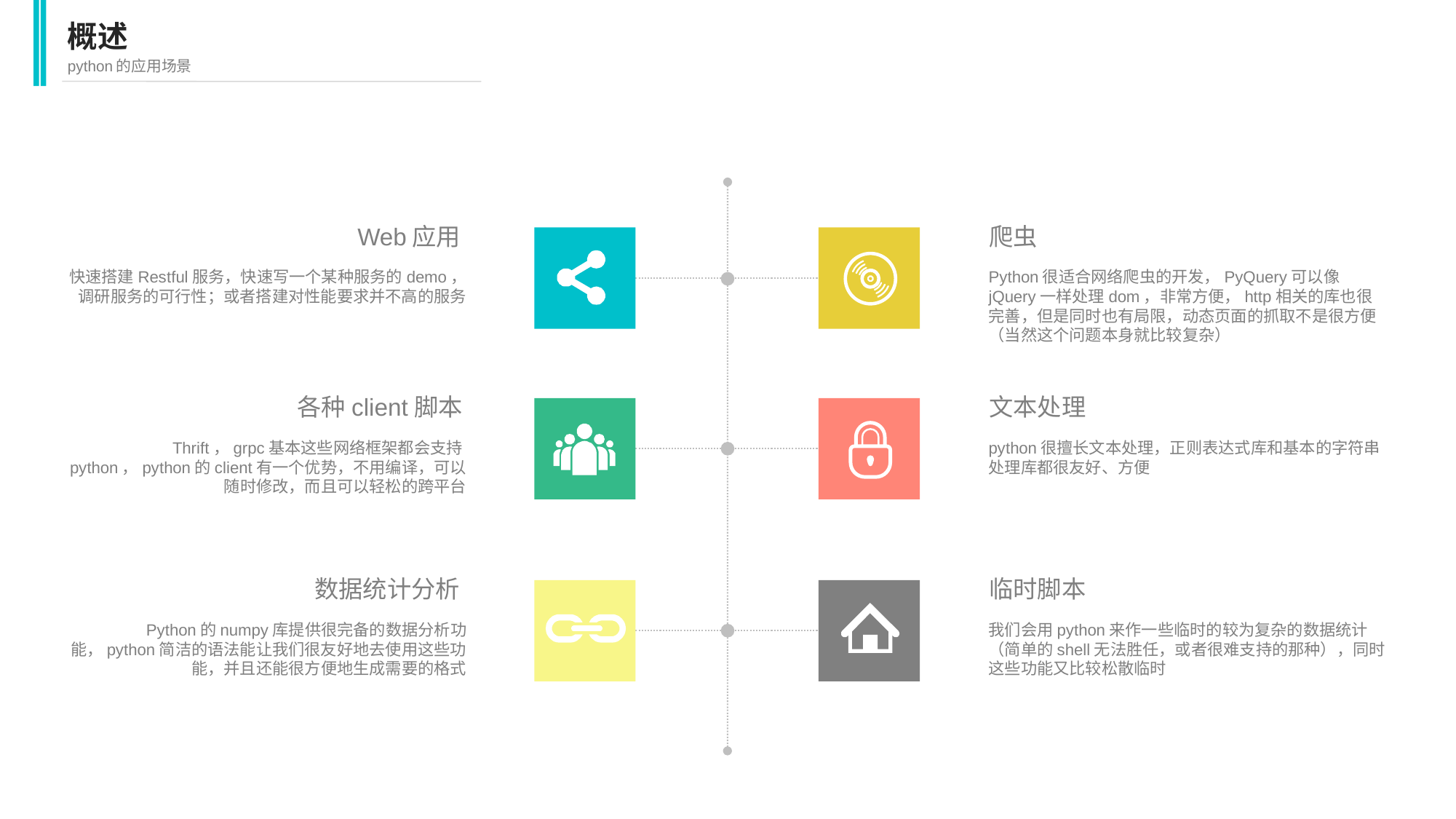

概述
python的应用场景

爬虫
Python很适合网络爬虫的开发，PyQuery可以像jQuery一样处理dom，非常方便，http相关的库也很完善，但是同时也有局限，动态页面的抓取不是很方便（当然这个问题本身就比较复杂）

Web应用
快速搭建Restful服务，快速写一个某种服务的demo，调研服务的可行性；或者搭建对性能要求并不高的服务

各种client脚本
Thrift，grpc基本这些网络框架都会支持python，python的client有一个优势，不用编译，可以随时修改，而且可以轻松的跨平台

文本处理
python很擅长文本处理，正则表达式库和基本的字符串处理库都很友好、方便

数据统计分析
Python的numpy库提供很完备的数据分析功能，python简洁的语法能让我们很友好地去使用这些功能，并且还能很方便地生成需要的格式

临时脚本
我们会用python来作一些临时的较为复杂的数据统计（简单的shell无法胜任，或者很难支持的那种），同时这些功能又比较松散临时